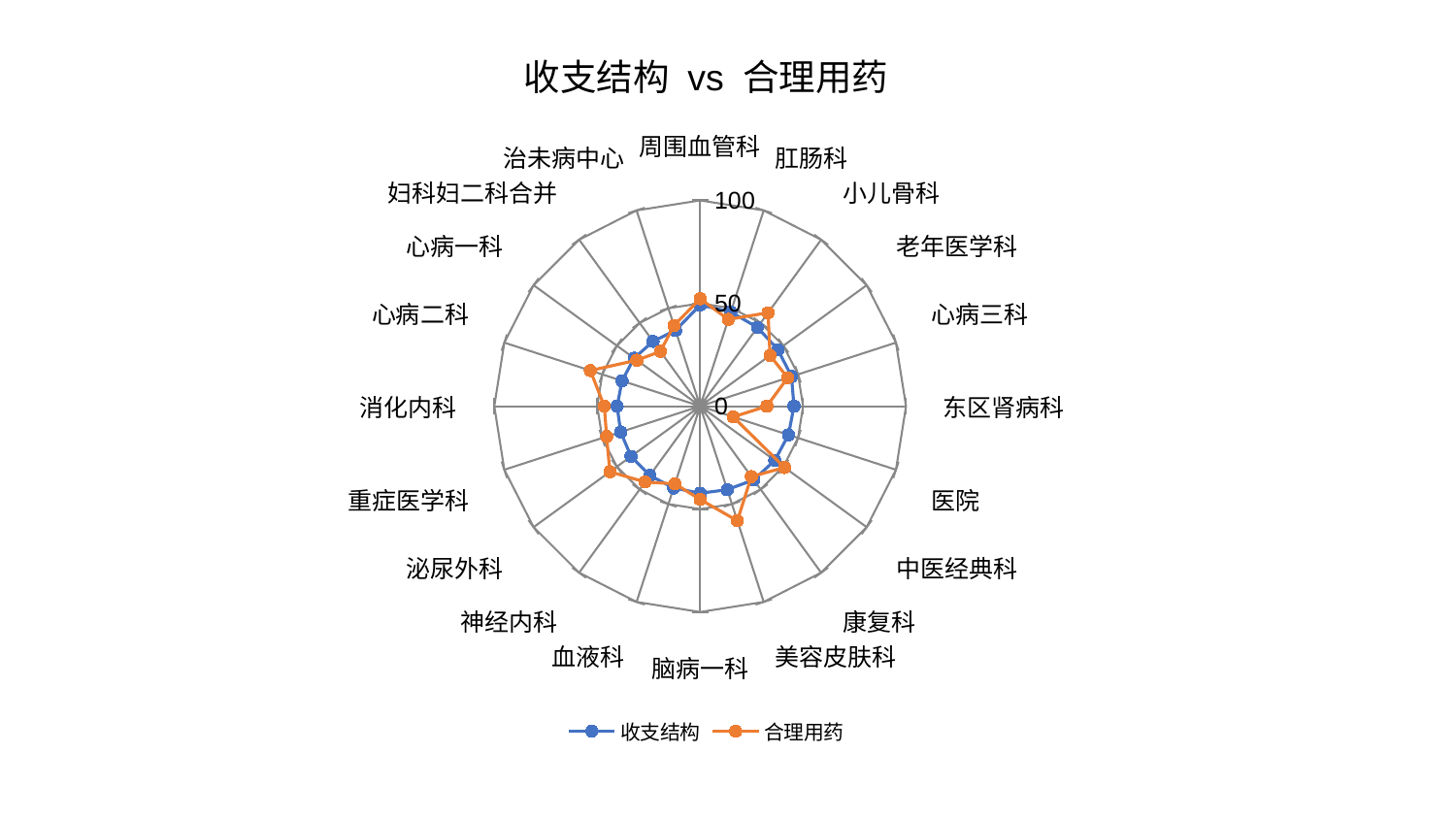

### Chart: 收支结构 vs 合理用药

| Category | 收支结构 | 合理用药 |
|---|---|---|
| 周围血管科 | 49.17870386800844 | 52.211127348415275 |
| 肛肠科 | 48.1761320613123 | 44.332300454355156 |
| 小儿骨科 | 47.345311594841526 | 56.142791825701536 |
| 老年医学科 | 46.74094434122343 | 41.96479223260112 |
| 心病三科 | 46.674918378772084 | 44.712809359568155 |
| 东区肾病科 | 45.590736420961974 | 32.4196158285308 |
| 医院 | 45.12190083528947 | 16.893519711124675 |
| 中医经典科 | 44.840212345838225 | 50.71349777508185 |
| 康复科 | 44.25195963125913 | 42.316391494254596 |
| 美容皮肤科 | 42.67550332474629 | 58.51681358049474 |
| 脑病一科 | 42.296864671971626 | 45.33612128291908 |
| 血液科 | 41.78324089798935 | 39.67739495299803 |
| 神经内科 | 41.60926365399533 | 45.53814596677337 |
| 泌尿外科 | 41.52738914233885 | 54.2063913461148 |
| 重症医学科 | 40.60107044076259 | 47.753557893112145 |
| 消化内科 | 40.33176117972464 | 46.57525170680728 |
| 心病二科 | 39.906932491018544 | 56.07595311353165 |
| 心病一科 | 39.64939481956954 | 38.01129707646855 |
| 妇科妇二科合并 | 38.93839783758429 | 32.89268613743828 |
| 治未病中心 | 38.72789884101734 | 41.215992324376245 |
28